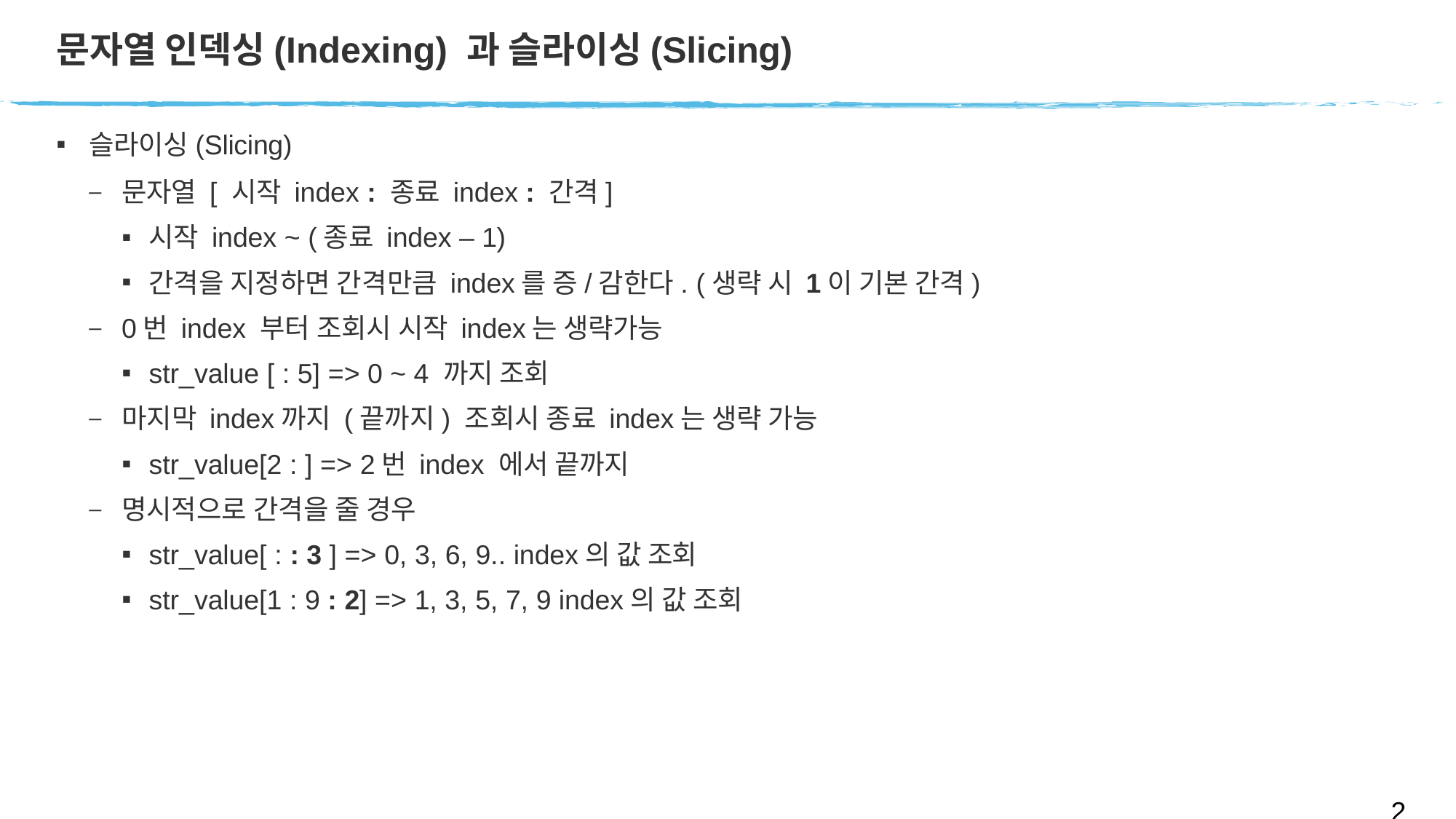

# 문자열 인덱싱(Indexing) 과 슬라이싱(Slicing)
슬라이싱(Slicing)
문자열 [ 시작 index : 종료 index : 간격]
시작 index ~ (종료 index – 1)
간격을 지정하면 간격만큼 index를 증/감한다. (생략 시 1이 기본 간격)
0번 index 부터 조회시 시작 index는 생략가능
str_value [ : 5] => 0 ~ 4 까지 조회
마지막 index까지 (끝까지) 조회시 종료 index는 생략 가능
str_value[2 : ] => 2번 index 에서 끝까지
명시적으로 간격을 줄 경우
str_value[ : : 3 ] => 0, 3, 6, 9.. index의 값 조회
str_value[1 : 9 : 2] => 1, 3, 5, 7, 9 index의 값 조회
20